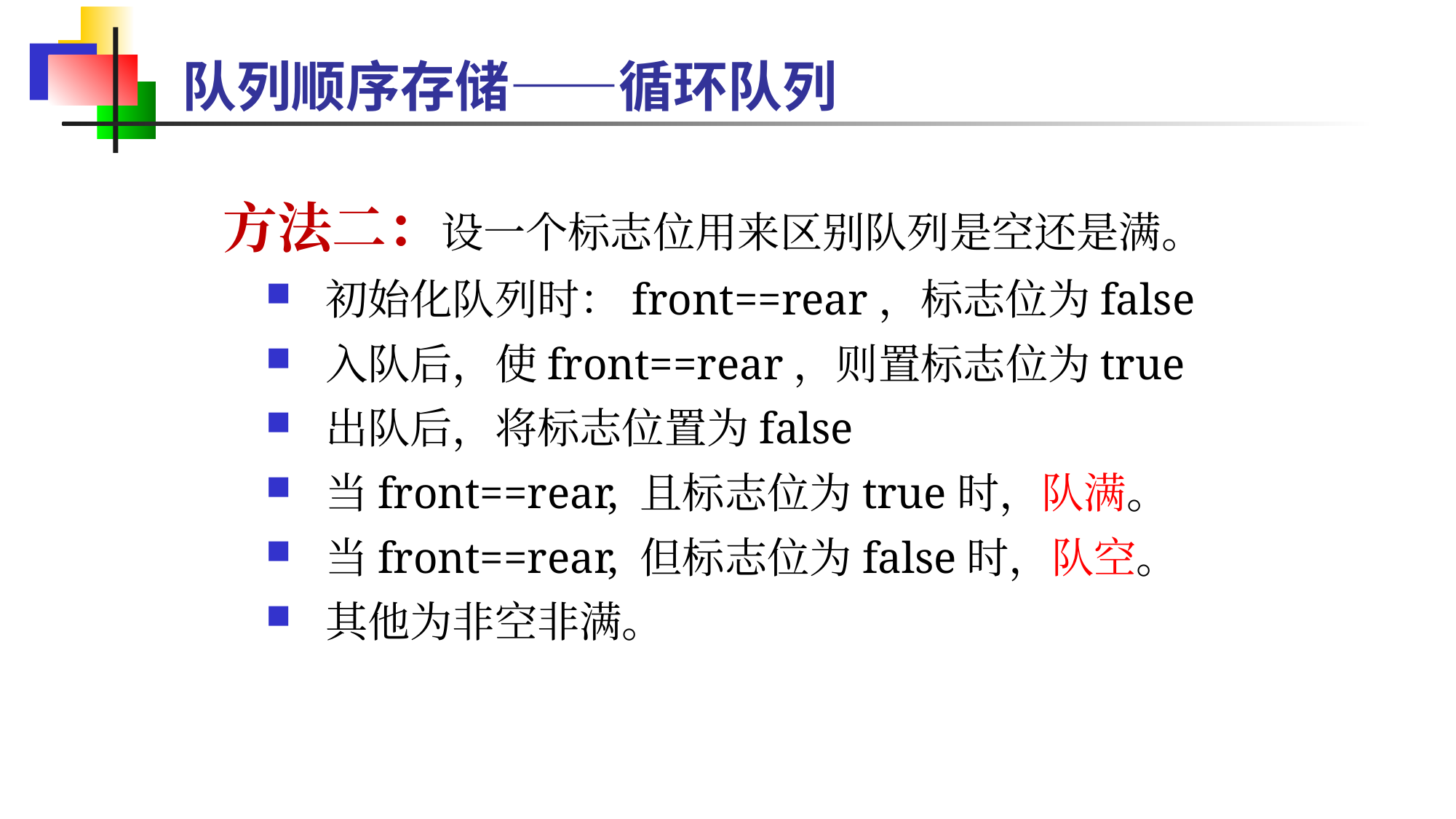

队列顺序存储——循环队列
方法二：设一个标志位用来区别队列是空还是满。
  初始化队列时：front==rear，标志位为false
  入队后，使front==rear，则置标志位为true
  出队后，将标志位置为false
  当front==rear, 且标志位为true时，队满。
  当front==rear, 但标志位为false时，队空。
  其他为非空非满。